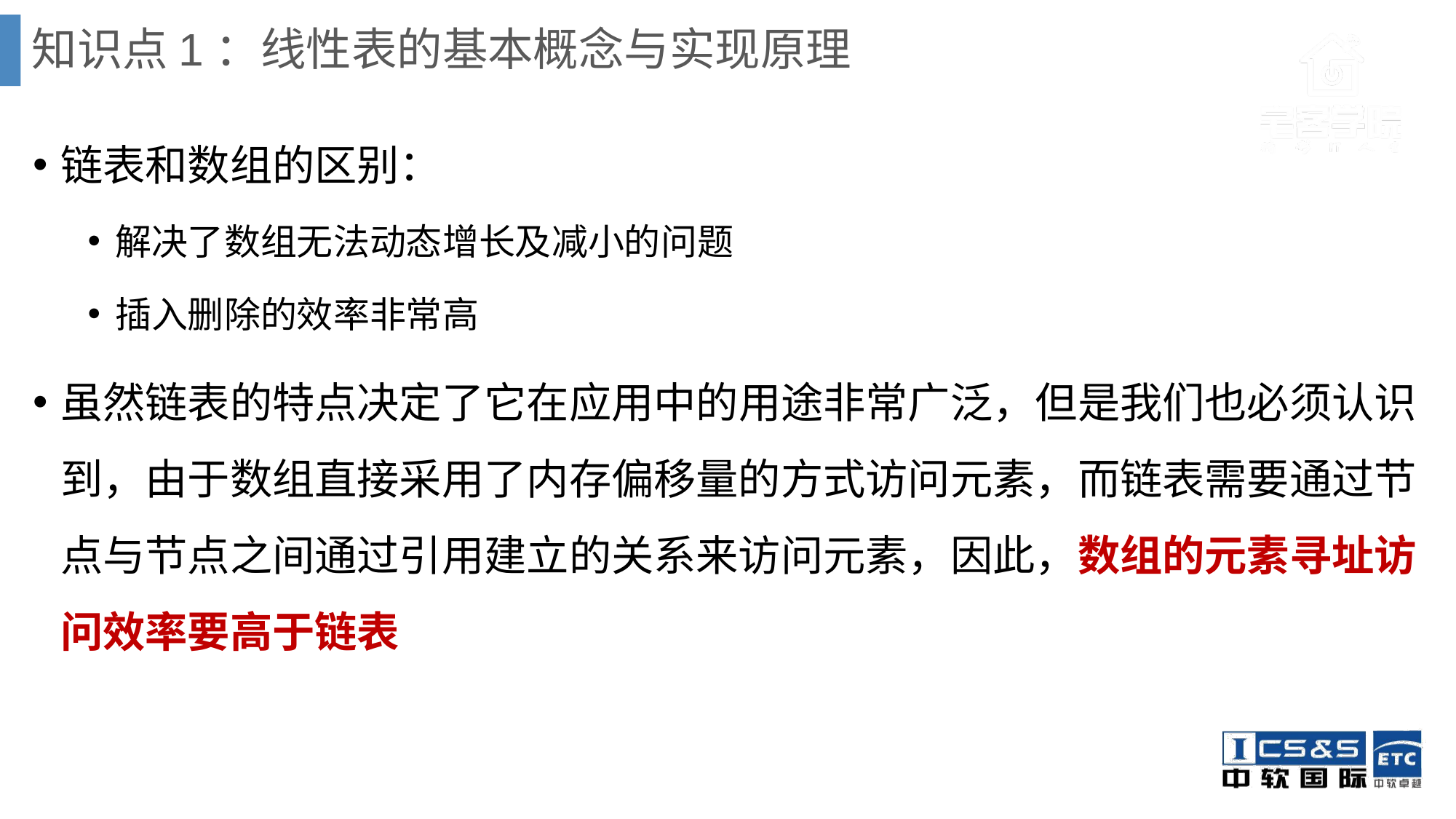

# 知识点1：线性表的基本概念与实现原理
链表和数组的区别：
解决了数组无法动态增长及减小的问题
插入删除的效率非常高
虽然链表的特点决定了它在应用中的用途非常广泛，但是我们也必须认识到，由于数组直接采用了内存偏移量的方式访问元素，而链表需要通过节点与节点之间通过引用建立的关系来访问元素，因此，数组的元素寻址访问效率要高于链表